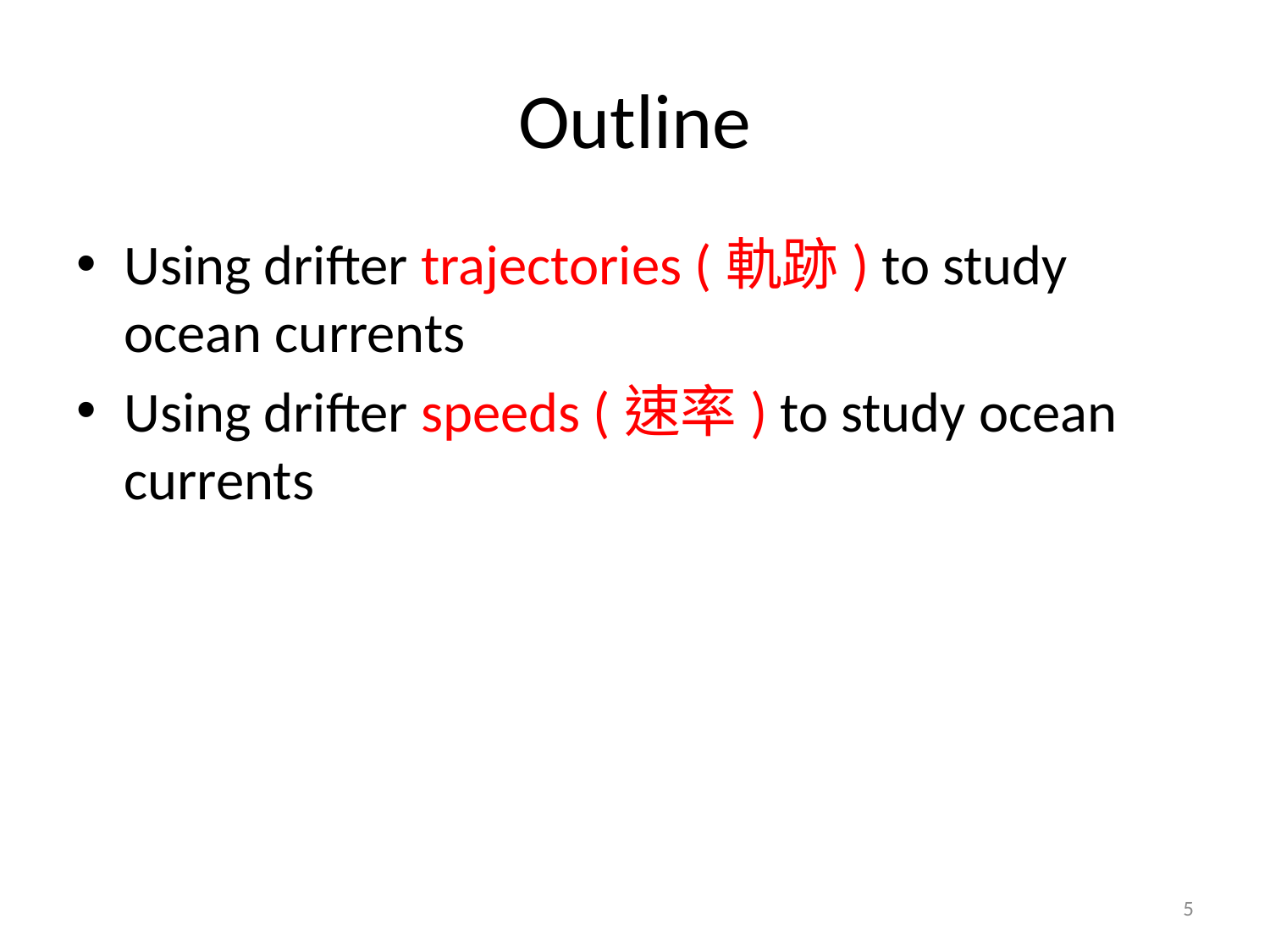

# Outline
Using drifter trajectories (軌跡) to study ocean currents
Using drifter speeds (速率) to study ocean currents
5